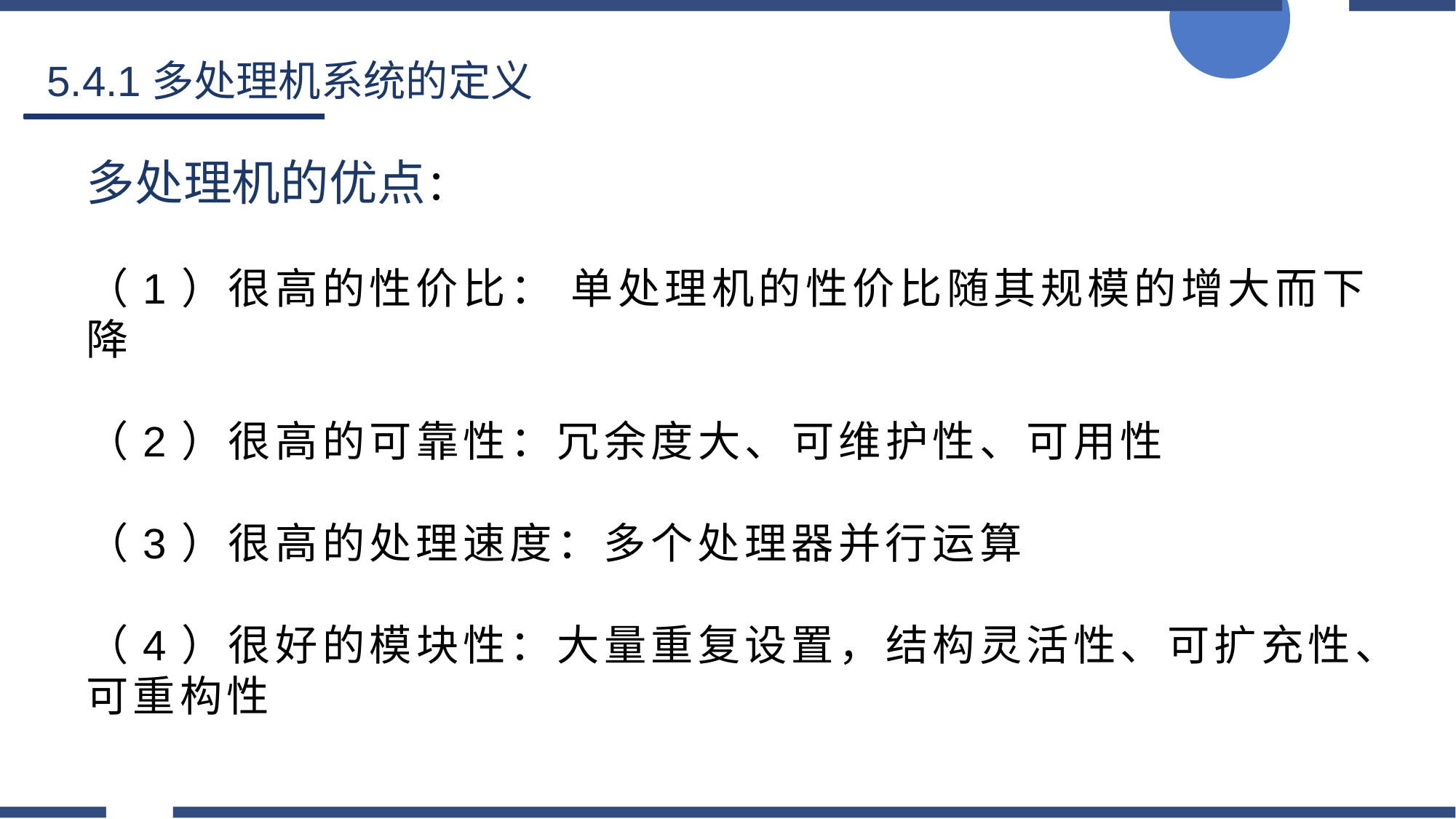

5.4.1多处理机系统的定义
多处理机的优点：

（1）很高的性价比： 单处理机的性价比随其规模的增大而下降

（2）很高的可靠性：冗余度大、可维护性、可用性

（3）很高的处理速度：多个处理器并行运算

（4）很好的模块性：大量重复设置，结构灵活性、可扩充性、可重构性